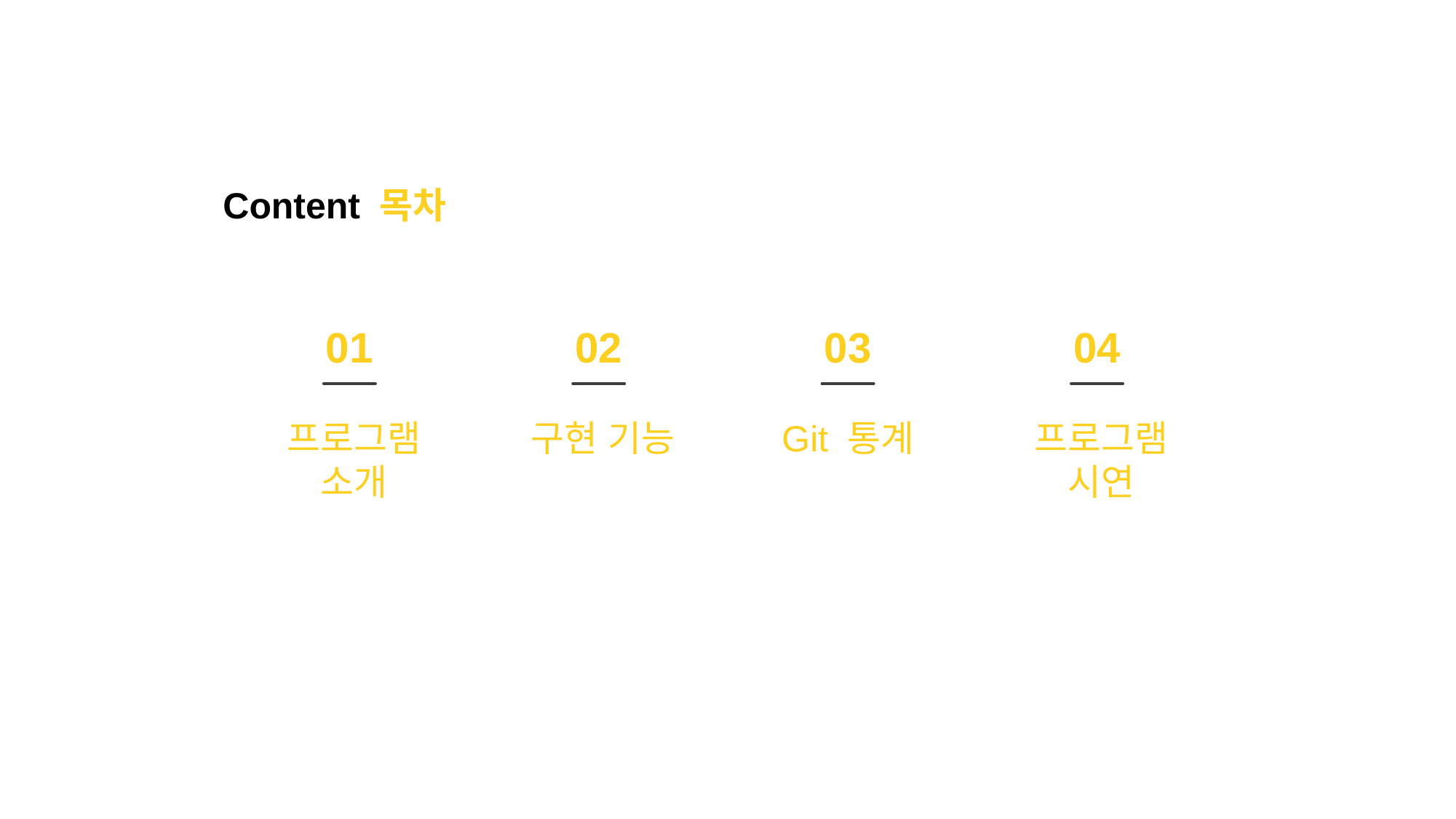

Content 목차
01
02
03
04
프로그램 소개
구현 기능
Git 통계
프로그램 시연